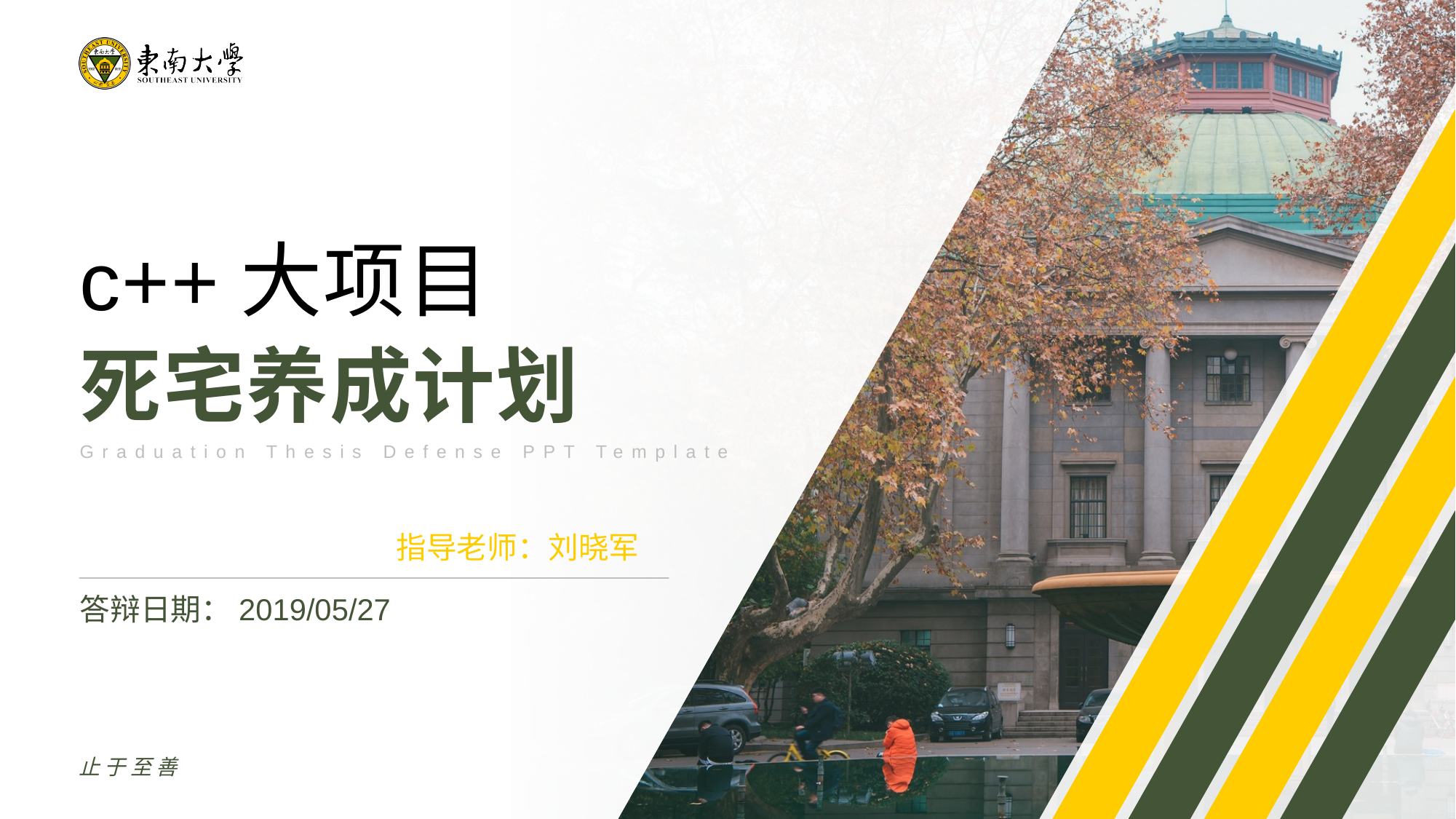

c++大项目
死宅养成计划
Graduation Thesis Defense PPT Template
指导老师：刘晓军
答辩日期：2019/05/27
止于至善